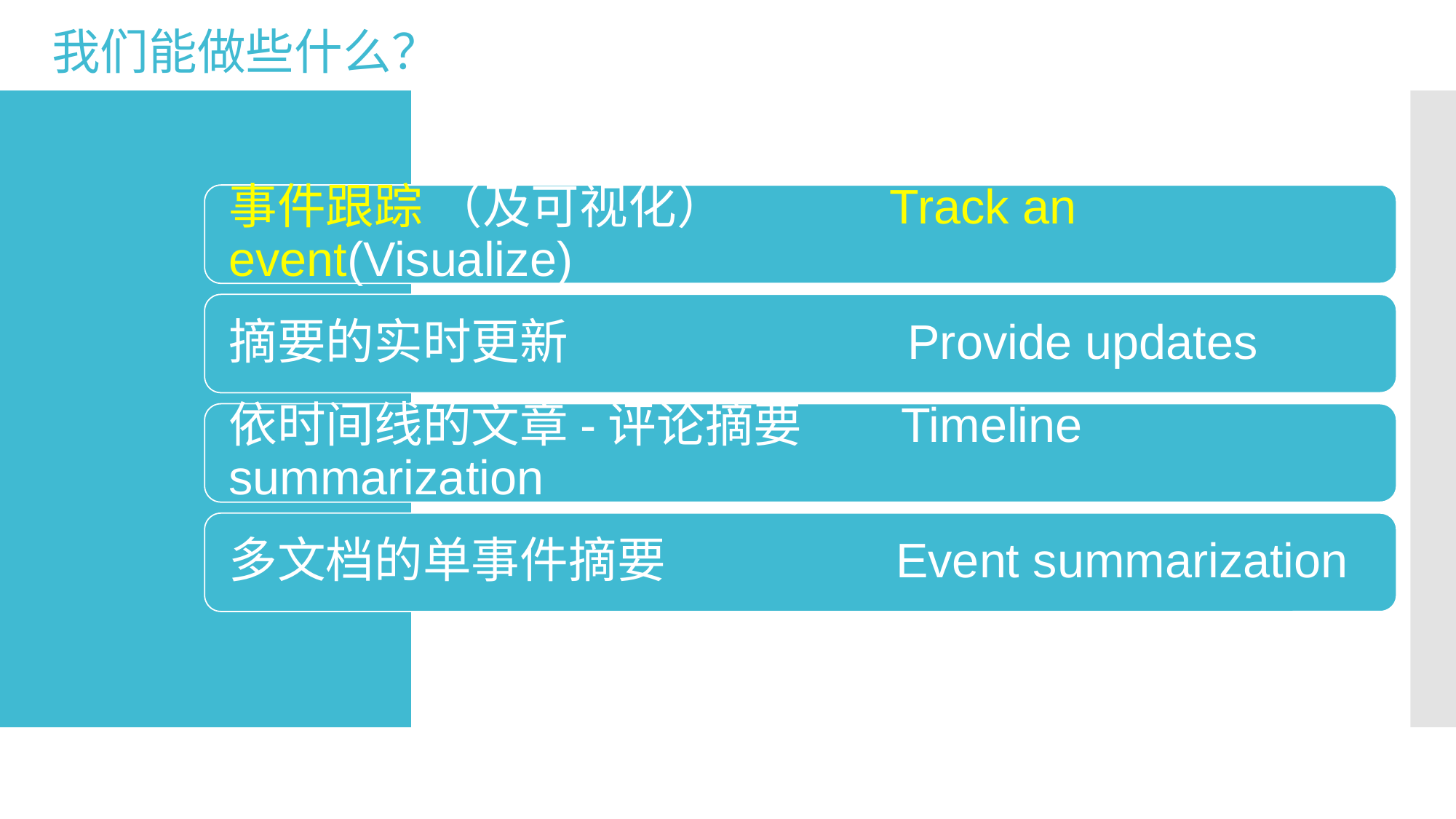

# 我们能做些什么？
事件跟踪 （及可视化）              Track an event(Visualize)
摘要的实时更新                              Provide updates
依时间线的文章-评论摘要        Timeline summarization
多文档的单事件摘要                    Event summarization